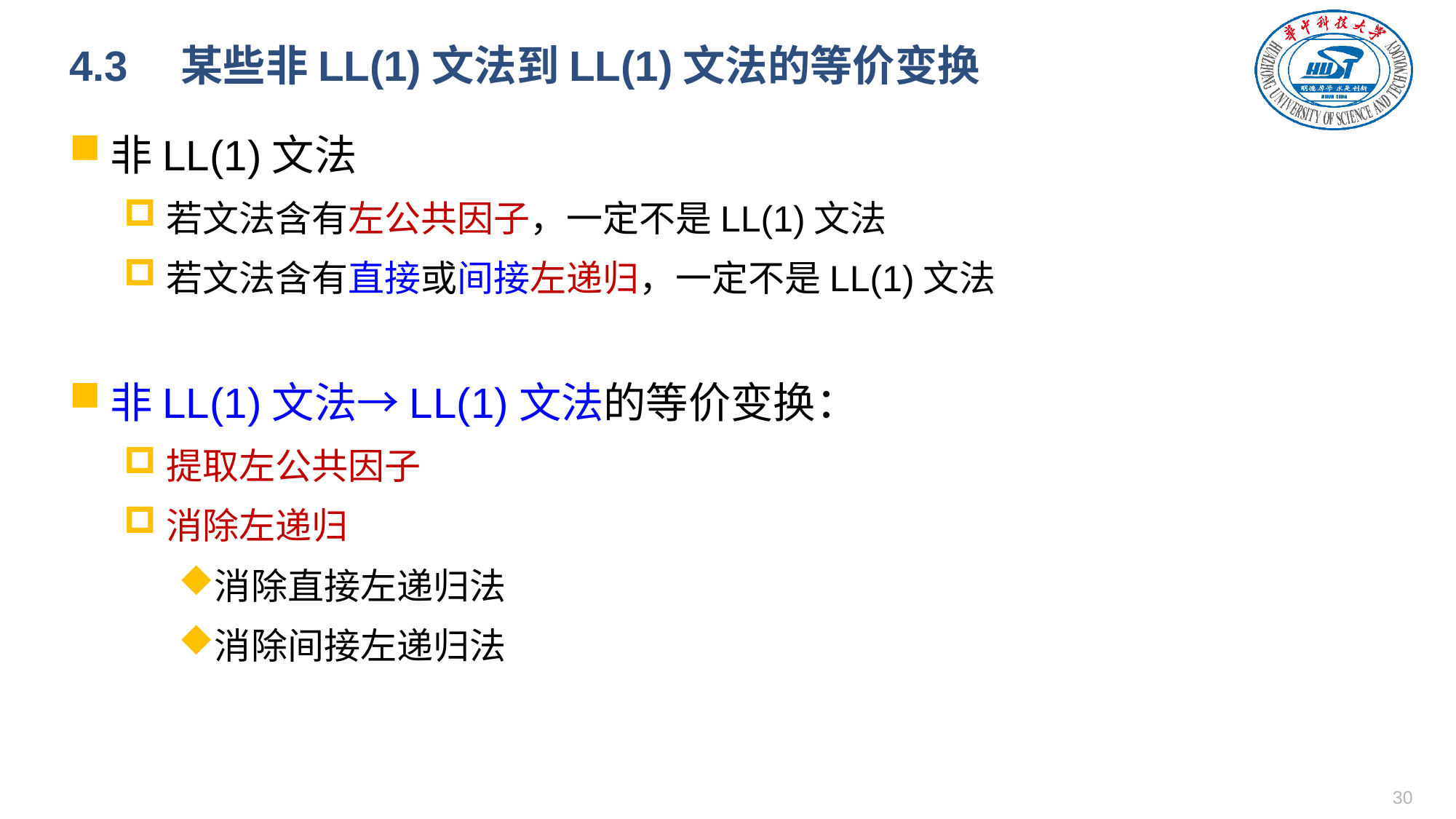

# 4.3　某些非LL(1)文法到LL(1)文法的等价变换
非LL(1)文法
若文法含有左公共因子，一定不是LL(1)文法
若文法含有直接或间接左递归，一定不是LL(1)文法

非LL(1)文法→LL(1)文法的等价变换：
提取左公共因子
消除左递归
消除直接左递归法
消除间接左递归法
30